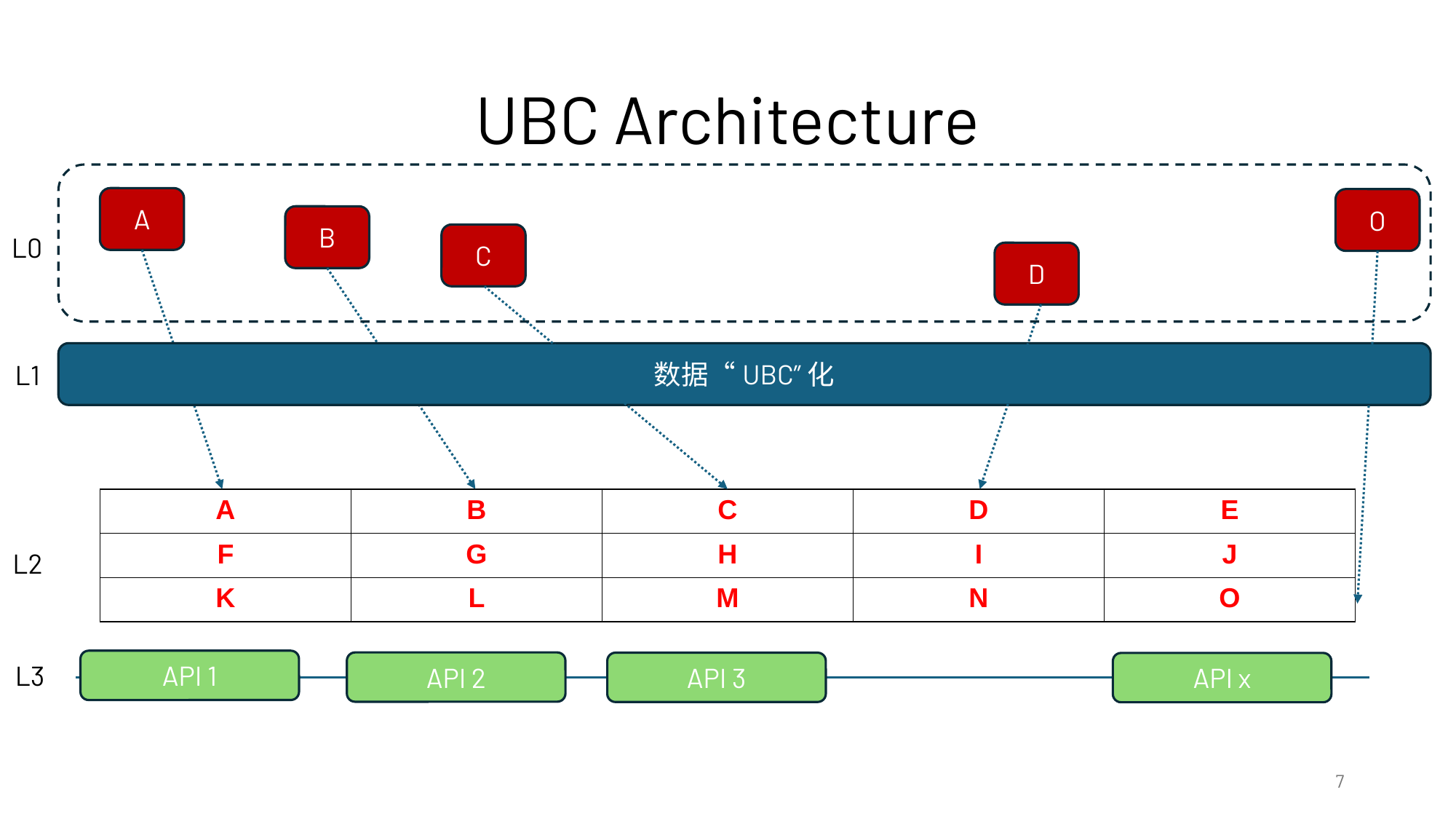

# UBC Architecture

A
O
B
C
L0
D
数据“UBC”化
L1
| A | B | C | D | E |
| --- | --- | --- | --- | --- |
| F | G | H | I | J |
| K | L | M | N | O |
L2
API 1
API 2
API 3
API x
L3
7